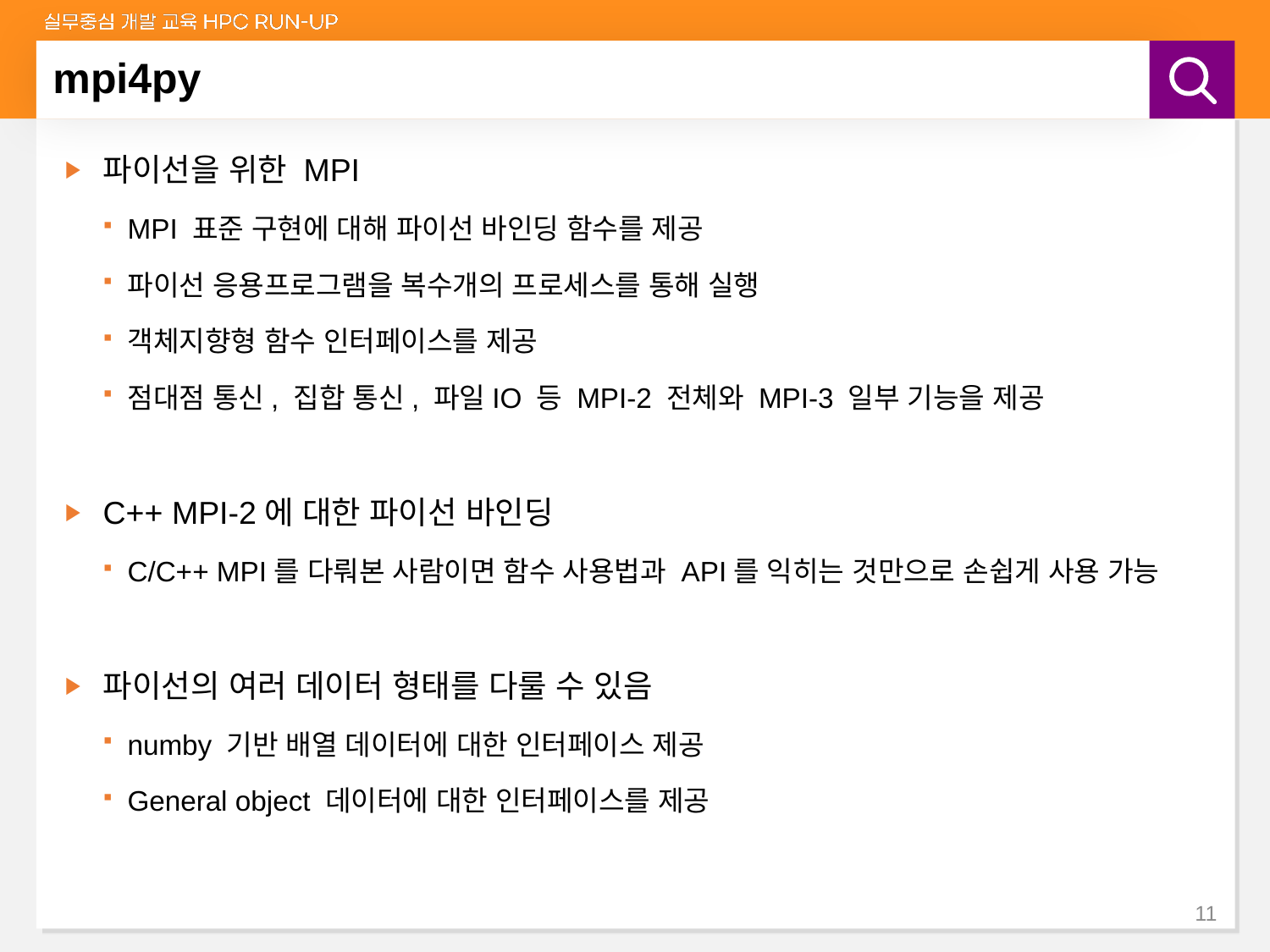

# mpi4py
파이선을 위한 MPI
MPI 표준 구현에 대해 파이선 바인딩 함수를 제공
파이선 응용프로그램을 복수개의 프로세스를 통해 실행
객체지향형 함수 인터페이스를 제공
점대점 통신, 집합 통신, 파일IO 등 MPI-2 전체와 MPI-3 일부 기능을 제공

C++ MPI-2에 대한 파이선 바인딩
C/C++ MPI를 다뤄본 사람이면 함수 사용법과 API를 익히는 것만으로 손쉽게 사용 가능

파이선의 여러 데이터 형태를 다룰 수 있음
numby 기반 배열 데이터에 대한 인터페이스 제공
General object 데이터에 대한 인터페이스를 제공
11